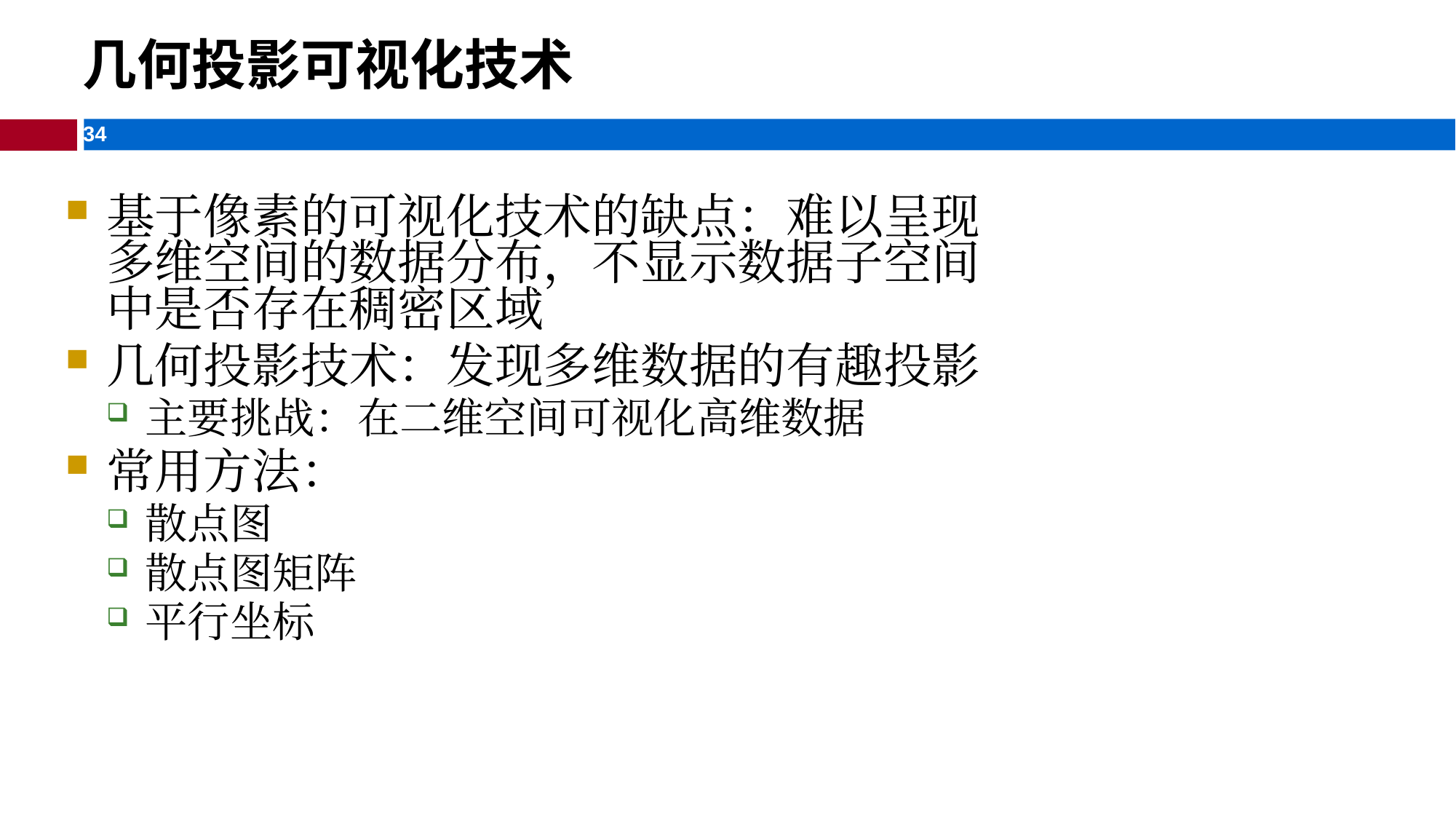

几何投影可视化技术
基于像素的可视化技术的缺点：难以呈现多维空间的数据分布，不显示数据子空间中是否存在稠密区域
几何投影技术：发现多维数据的有趣投影
主要挑战：在二维空间可视化高维数据
常用方法：
散点图
散点图矩阵
平行坐标